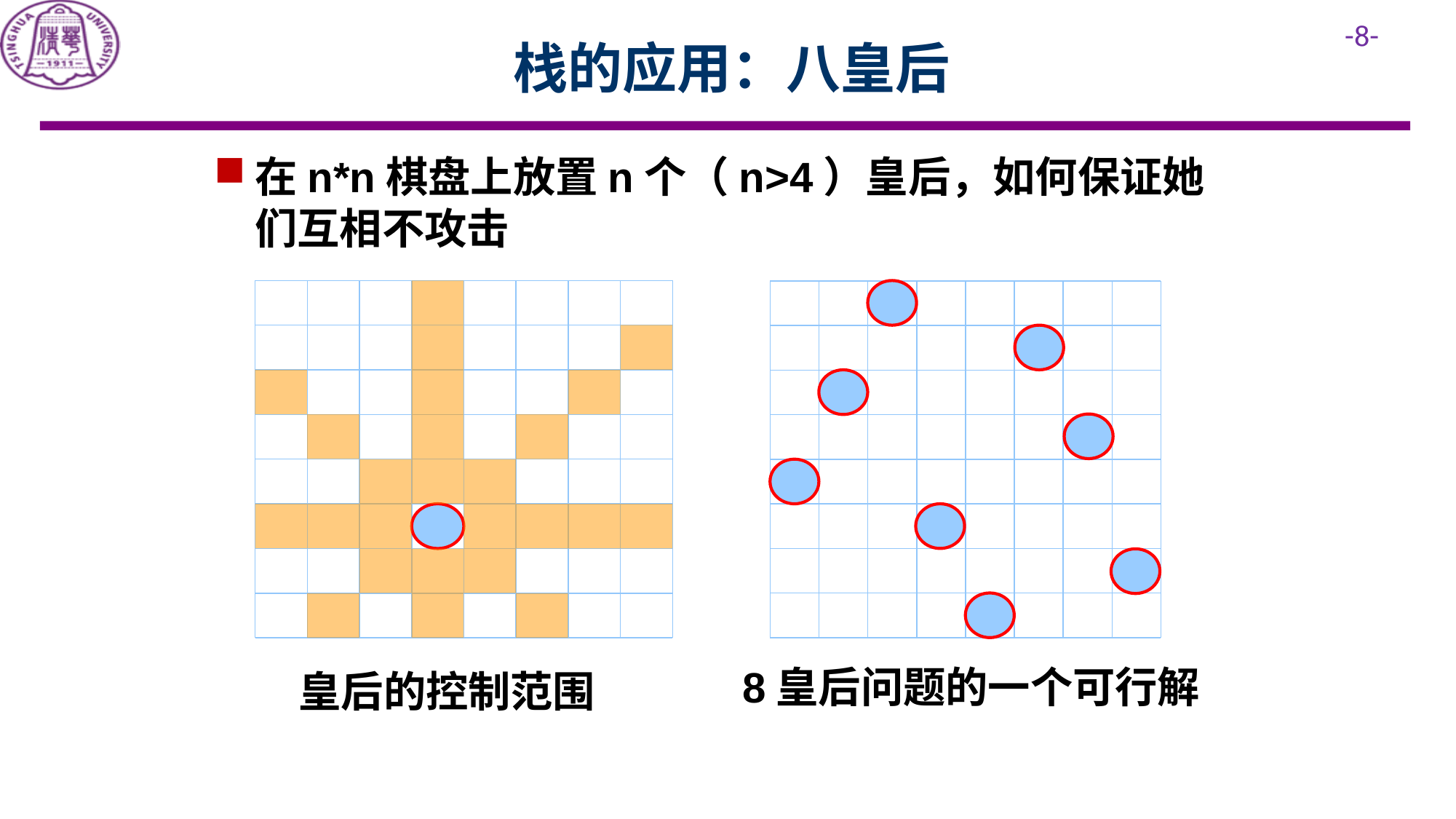

栈的应用：八皇后
在n*n棋盘上放置n个（n>4）皇后，如何保证她们互相不攻击

8皇后问题的一个可行解
皇后的控制范围